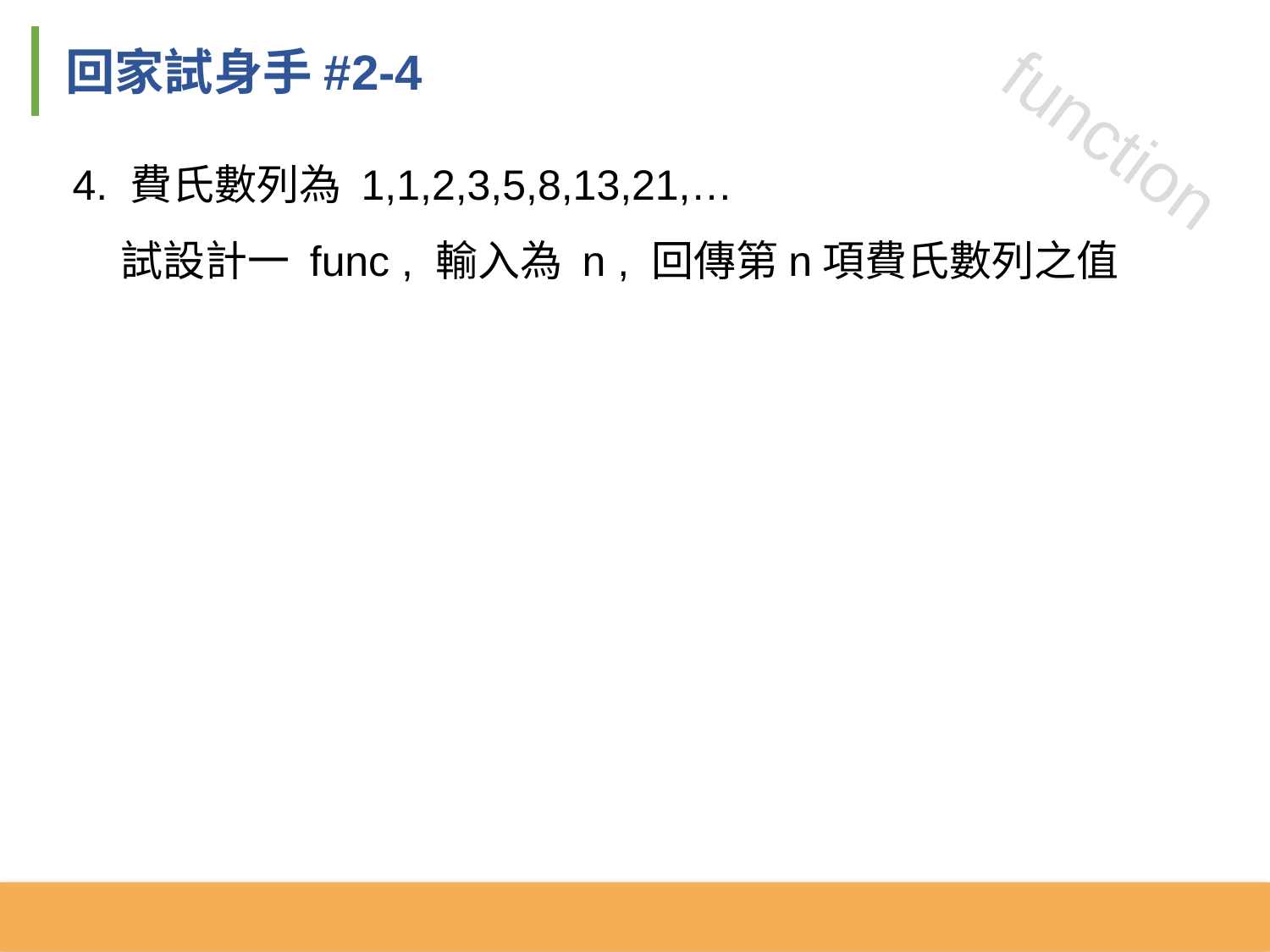

回家試身手#2-4
function
4. 費氏數列為 1,1,2,3,5,8,13,21,…
    試設計一 func , 輸入為 n , 回傳第n項費氏數列之值